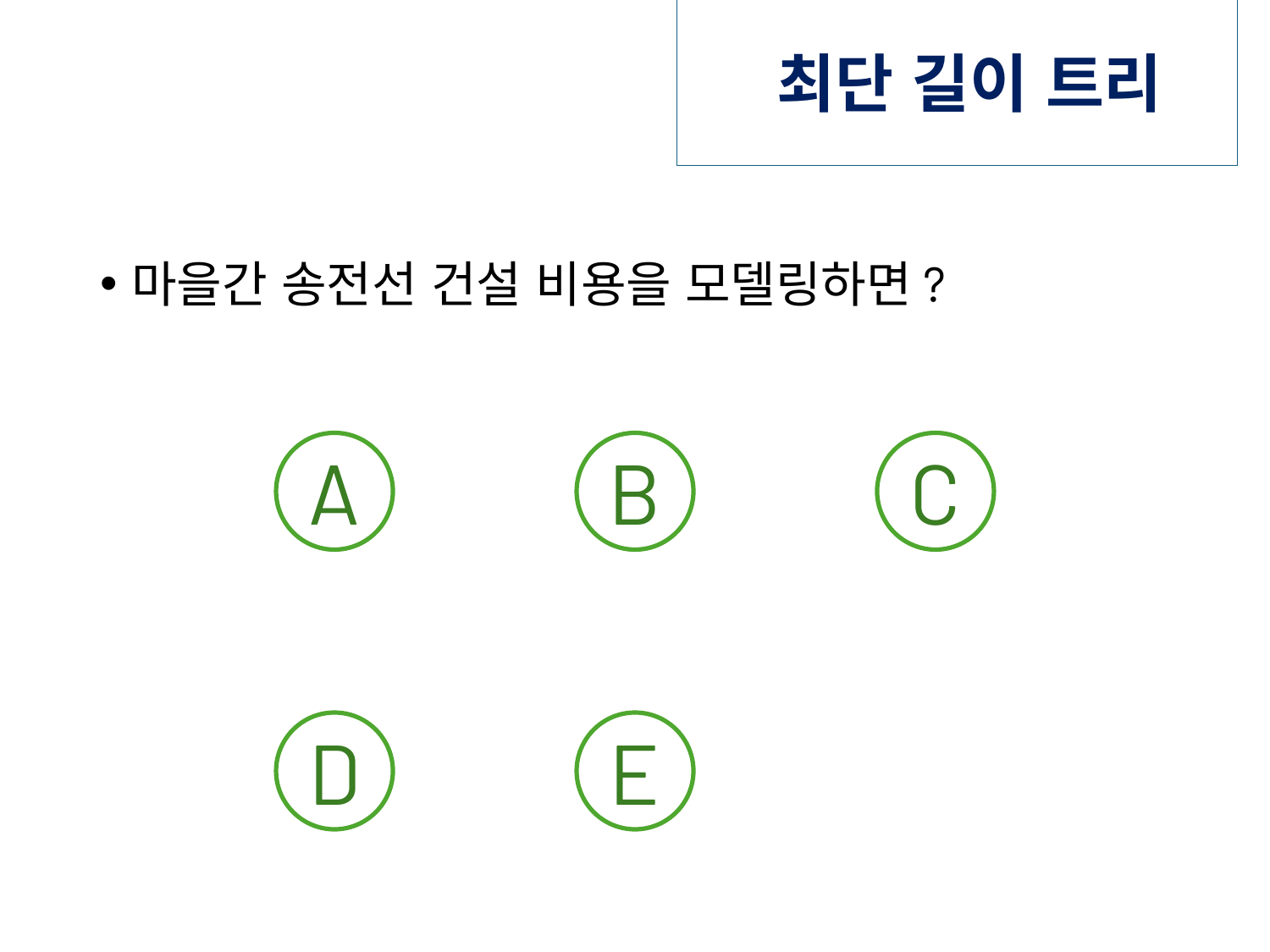

# 최단 길이 트리
마을간 송전선 건설 비용을 모델링하면?
A
B
C
D
E